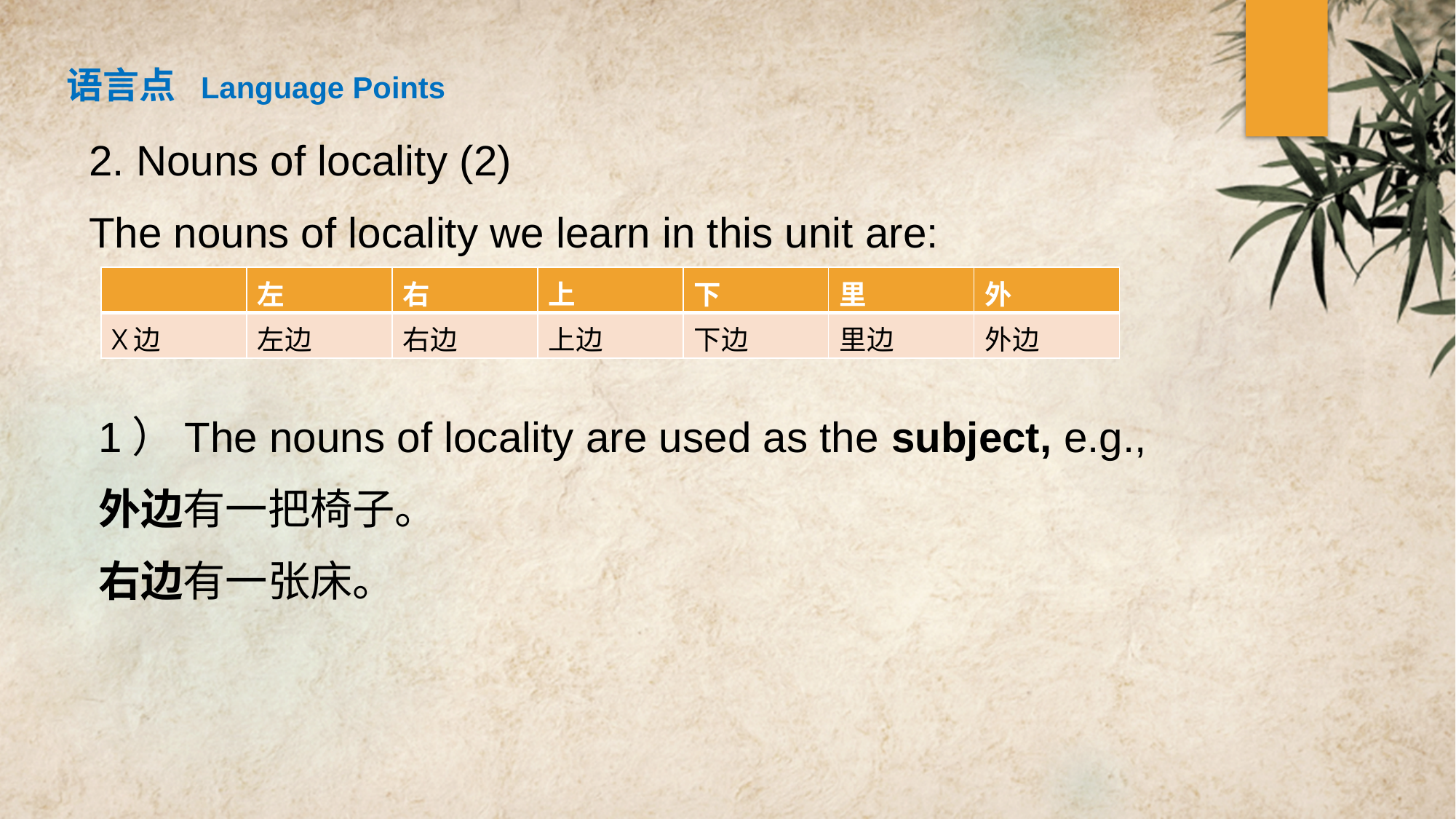

语言点  Language Points
2. Nouns of locality (2)
The nouns of locality we learn in this unit are:
|  | 左 | 右 | 上 | 下 | 里 | 外 |
| --- | --- | --- | --- | --- | --- | --- |
| X边 | 左边 | 右边 | 上边 | 下边 | 里边 | 外边 |
1）The nouns of locality are used as the subject, e.g.,
外边有一把椅子。
右边有一张床。